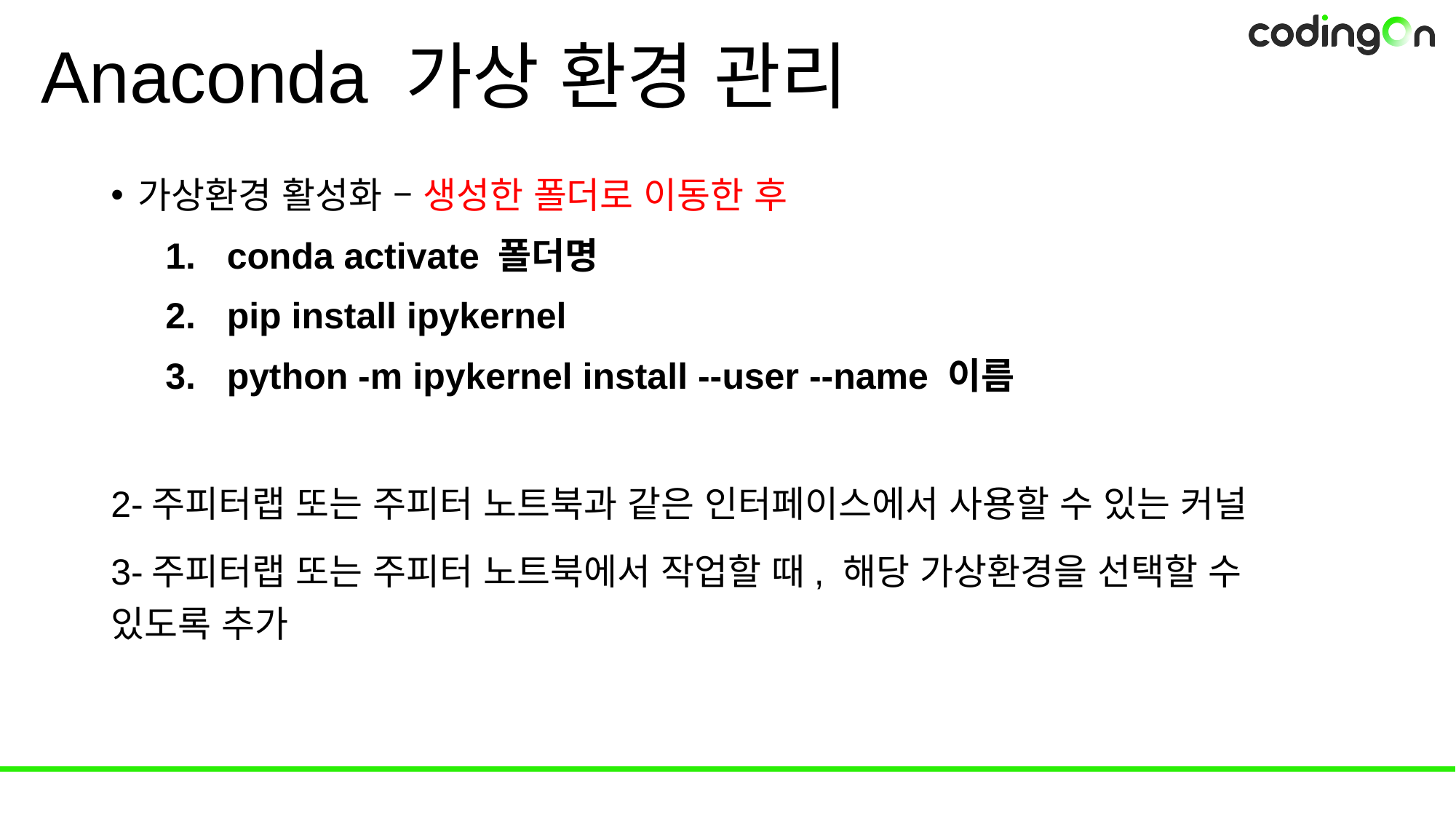

# Anaconda 가상 환경 관리
가상환경 활성화 – 생성한 폴더로 이동한 후
conda activate 폴더명
pip install ipykernel
python -m ipykernel install --user --name 이름

2-주피터랩 또는 주피터 노트북과 같은 인터페이스에서 사용할 수 있는 커널
3-주피터랩 또는 주피터 노트북에서 작업할 때, 해당 가상환경을 선택할 수 있도록 추가